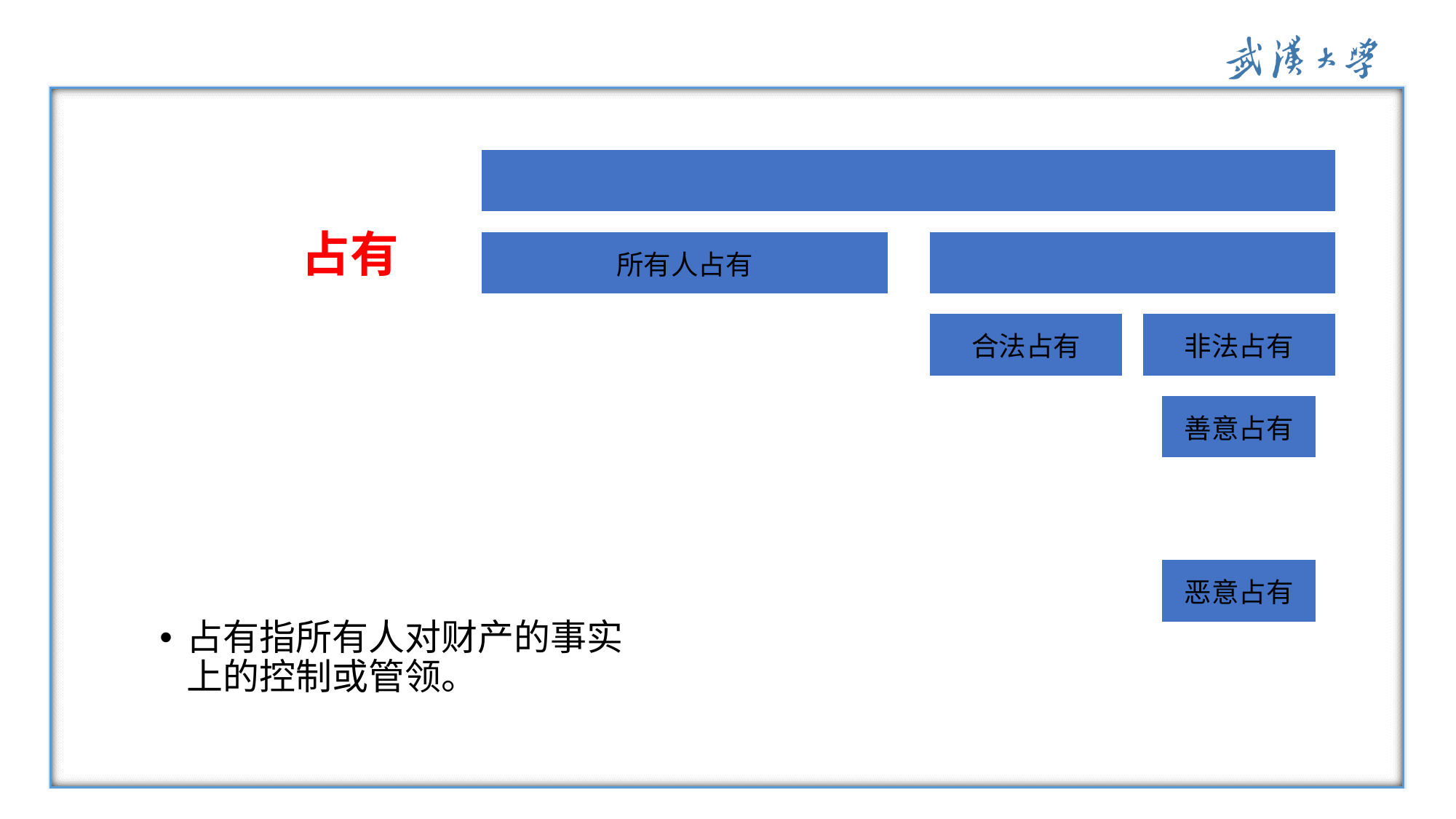

占有
所有人占有
占有
合法占有
非法占有
善意占有
恶意占有

占有
占有指所有人对财产的事实上的控制或管领。